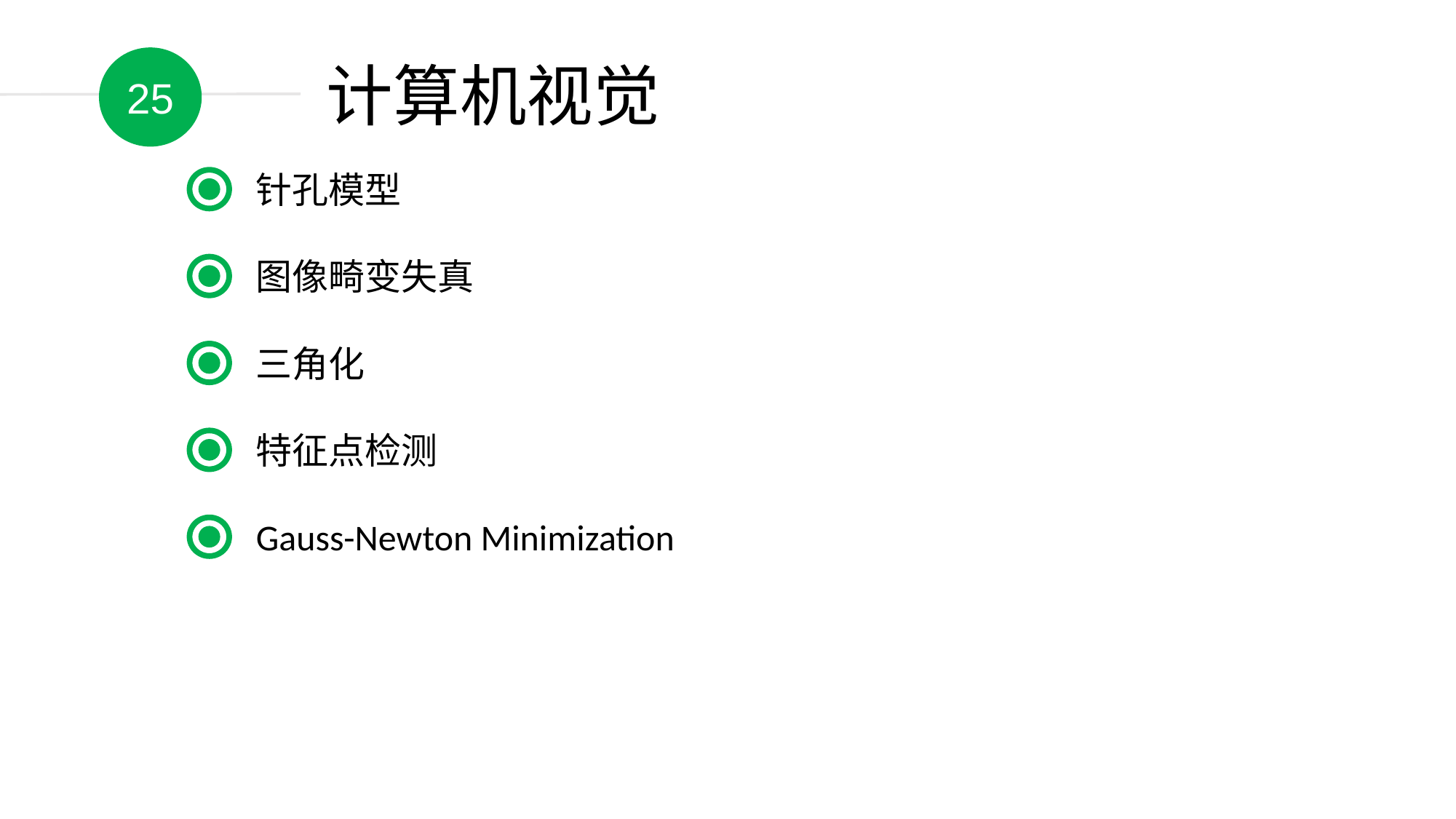

25
计算机视觉
针孔模型

图像畸变失真

三角化

特征点检测

Gauss-Newton Minimization